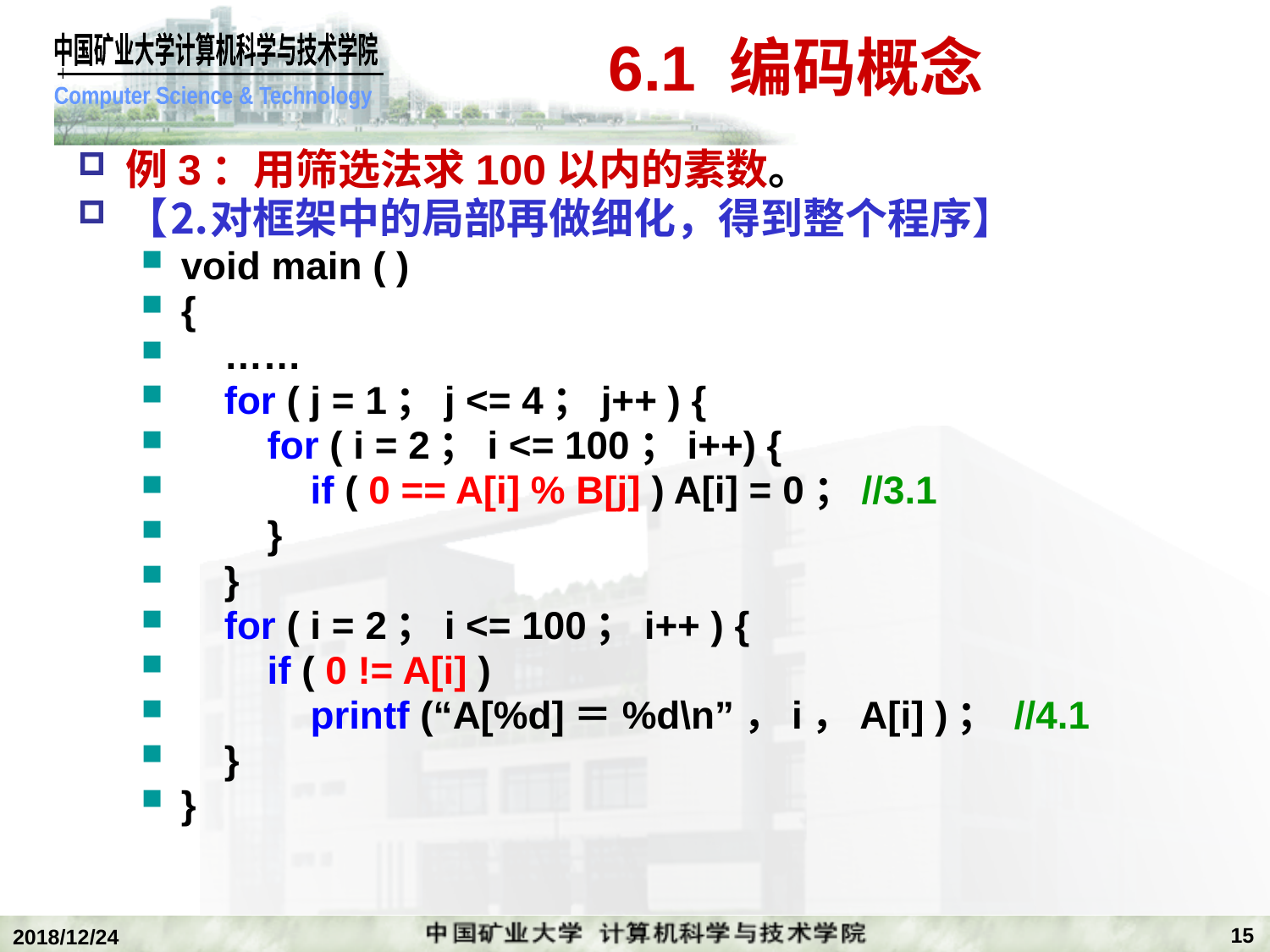

# 6.1 编码概念
例3：用筛选法求100以内的素数。
【⒉对框架中的局部再做细化，得到整个程序】
void main ( )
{
    ……
    for ( j = 1；j <= 4；j++ ) {
        for ( i = 2；i <= 100；i++) {
            if ( 0 == A[i] % B[j] ) A[i] = 0；//3.1
        }
    }
    for ( i = 2；i <= 100；i++ ) {
        if ( 0 != A[i] )
            printf (“A[%d]＝%d\n”，i，A[i] )； //4.1
    }
}
15
2018/12/24